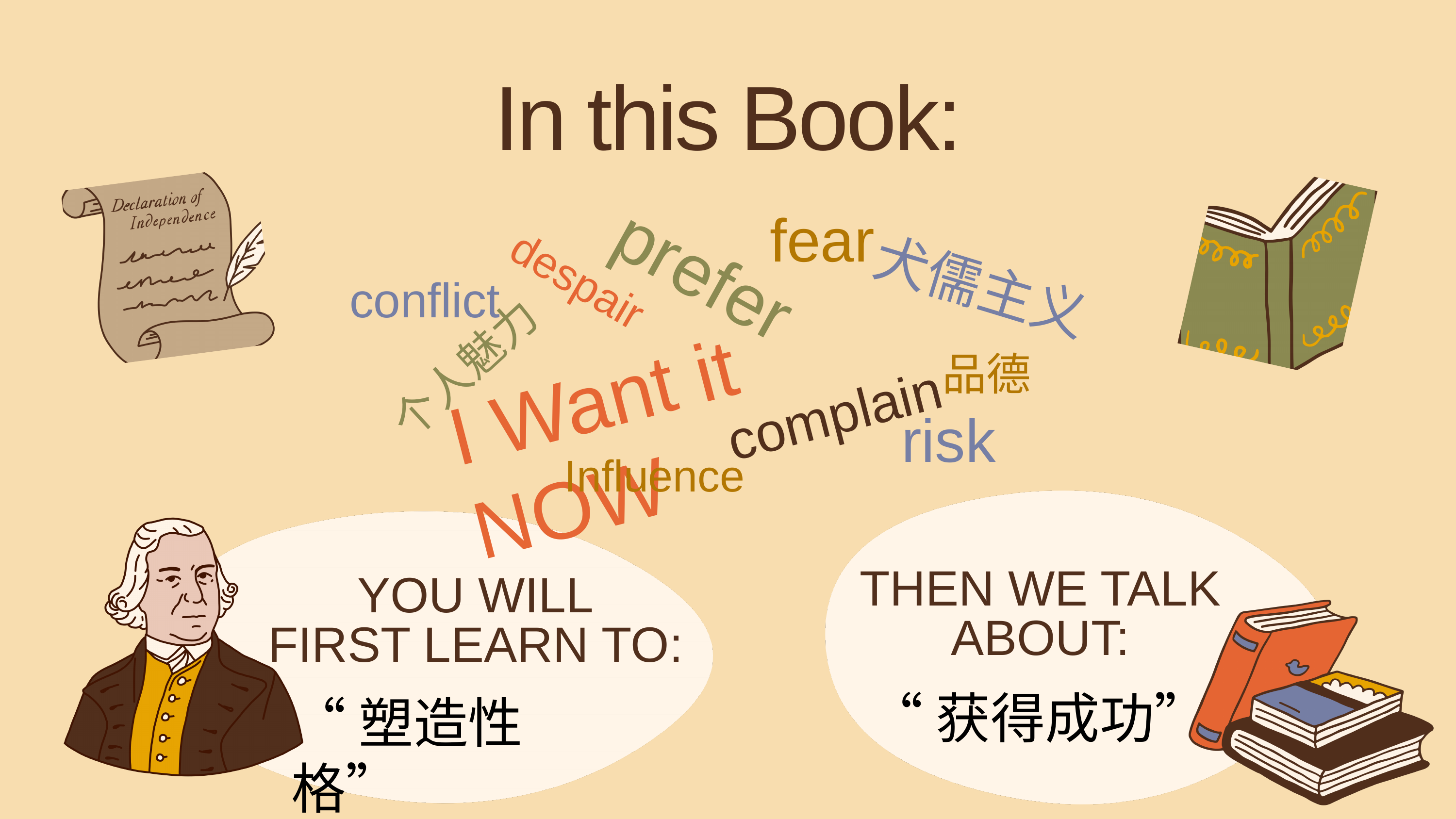

In this Book:

fear
prefer
despair
犬儒主义
conflict
I Want it NOW
个人魅力
品德
complain
risk
Influence

THEN WE TALK ABOUT:
YOU WILL
FIRST LEARN TO:

“获得成功”
“塑造性格”